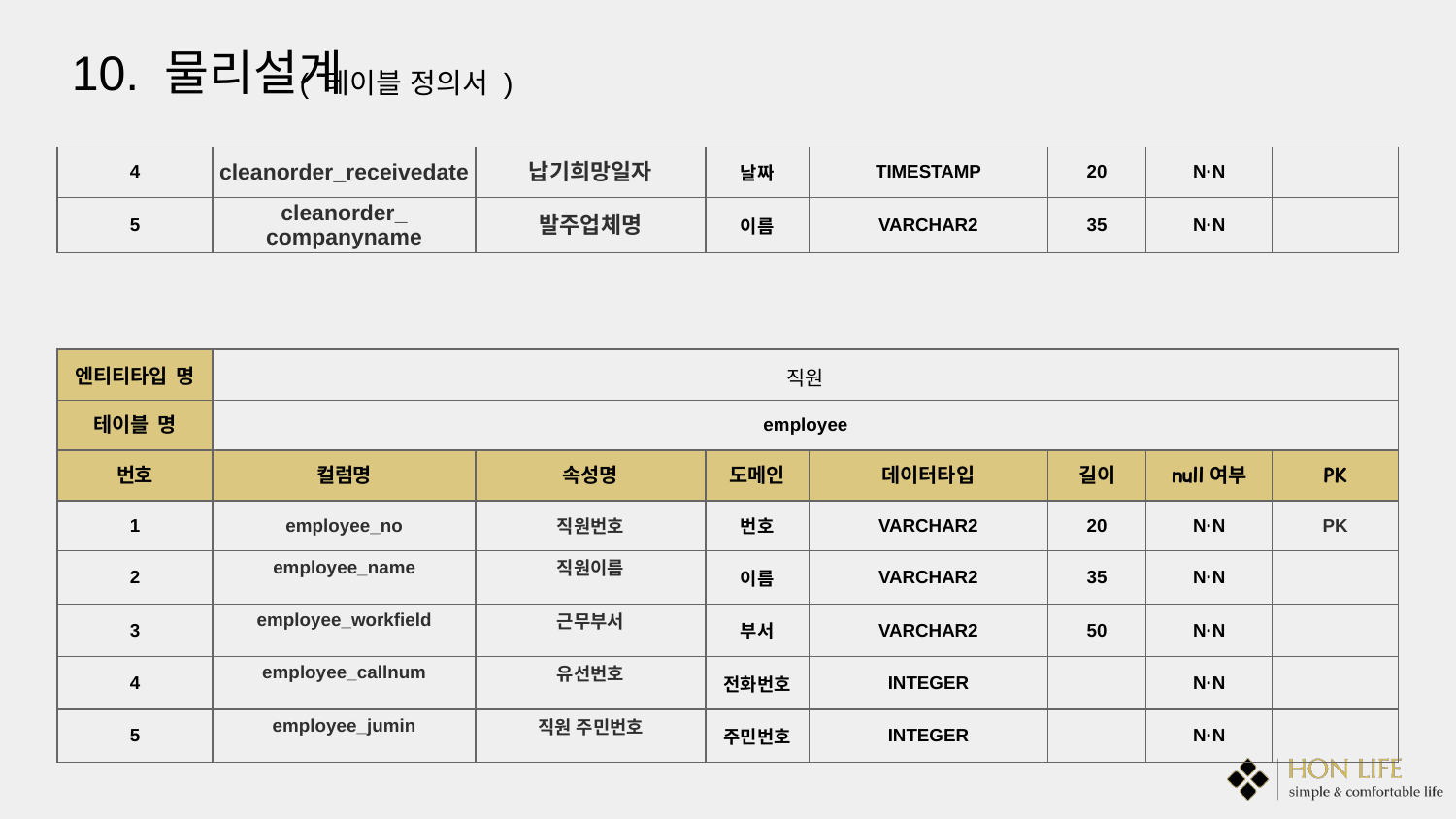

10. 물리설계
( 테이블 정의서 )

| 4 | cleanorder\_receivedate | 납기희망일자 | 날짜 | TIMESTAMP | 20 | N·N |  |
| --- | --- | --- | --- | --- | --- | --- | --- |
| 5 | cleanorder\_ companyname | 발주업체명 | 이름 | VARCHAR2 | 35 | N·N |  |
| 엔티티타입 명 | 직원 |  |  |  |  |  |  |
| --- | --- | --- | --- | --- | --- | --- | --- |
| 테이블 명 | employee |  |  |  |  |  |  |
| 번호 | 컬럼명 | 속성명 | 도메인 | 데이터타입 | 길이 | null여부 | PK |
| 1 | employee\_no | 직원번호 | 번호 | VARCHAR2 | 20 | N·N | PK |
| 2 | employee\_name | 직원이름 | 이름 | VARCHAR2 | 35 | N·N |  |
| 3 | employee\_workfield | 근무부서 | 부서 | VARCHAR2 | 50 | N·N |  |
| 4 | employee\_callnum | 유선번호 | 전화번호 | INTEGER |  | N·N |  |
| 5 | employee\_jumin | 직원 주민번호 | 주민번호 | INTEGER |  | N·N |  |